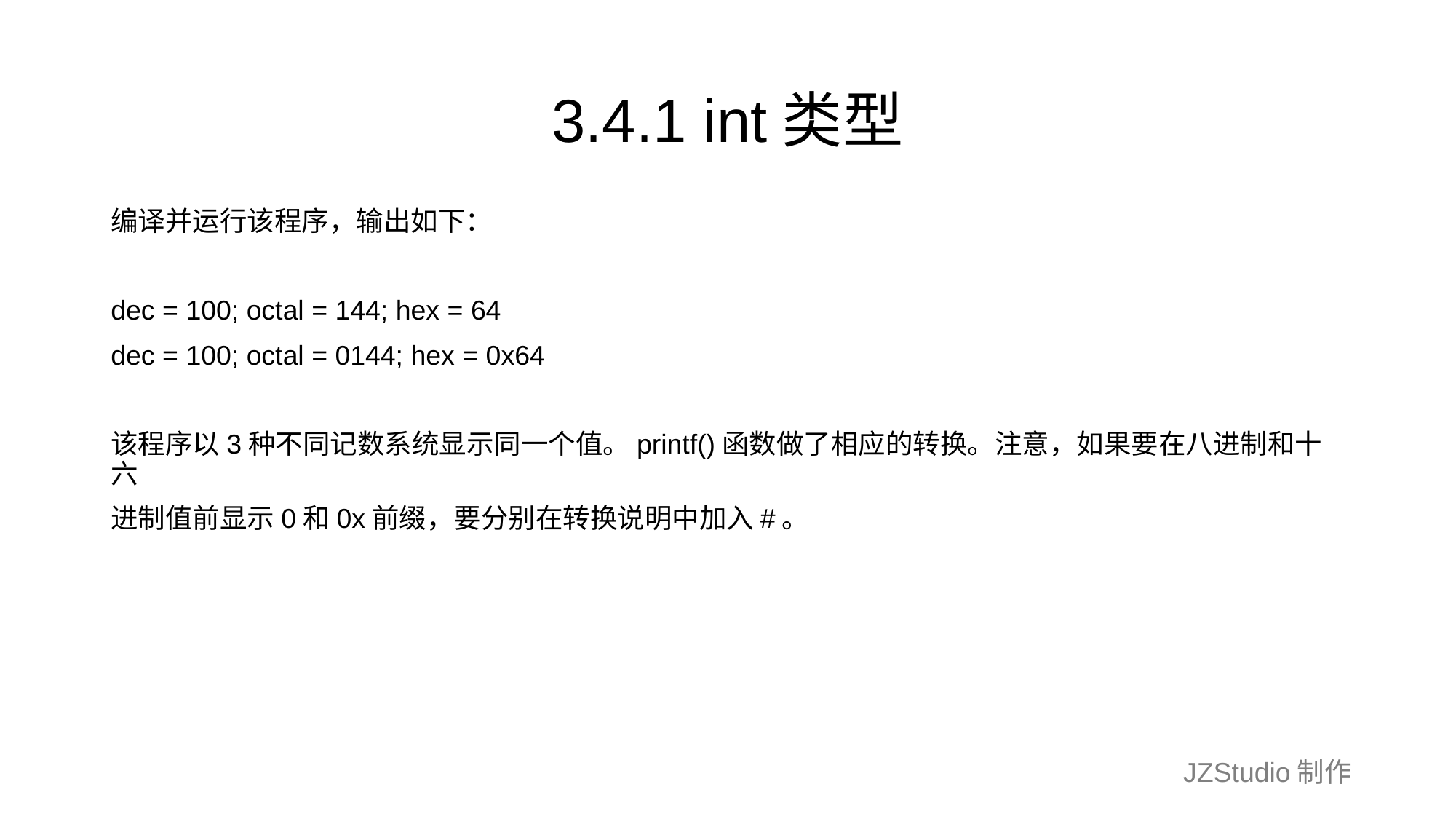

# 3.4.1 int类型
编译并运行该程序，输出如下：

dec = 100; octal = 144; hex = 64
dec = 100; octal = 0144; hex = 0x64

该程序以3种不同记数系统显示同一个值。printf()函数做了相应的转换。注意，如果要在八进制和十六
进制值前显示0和0x前缀，要分别在转换说明中加入#。